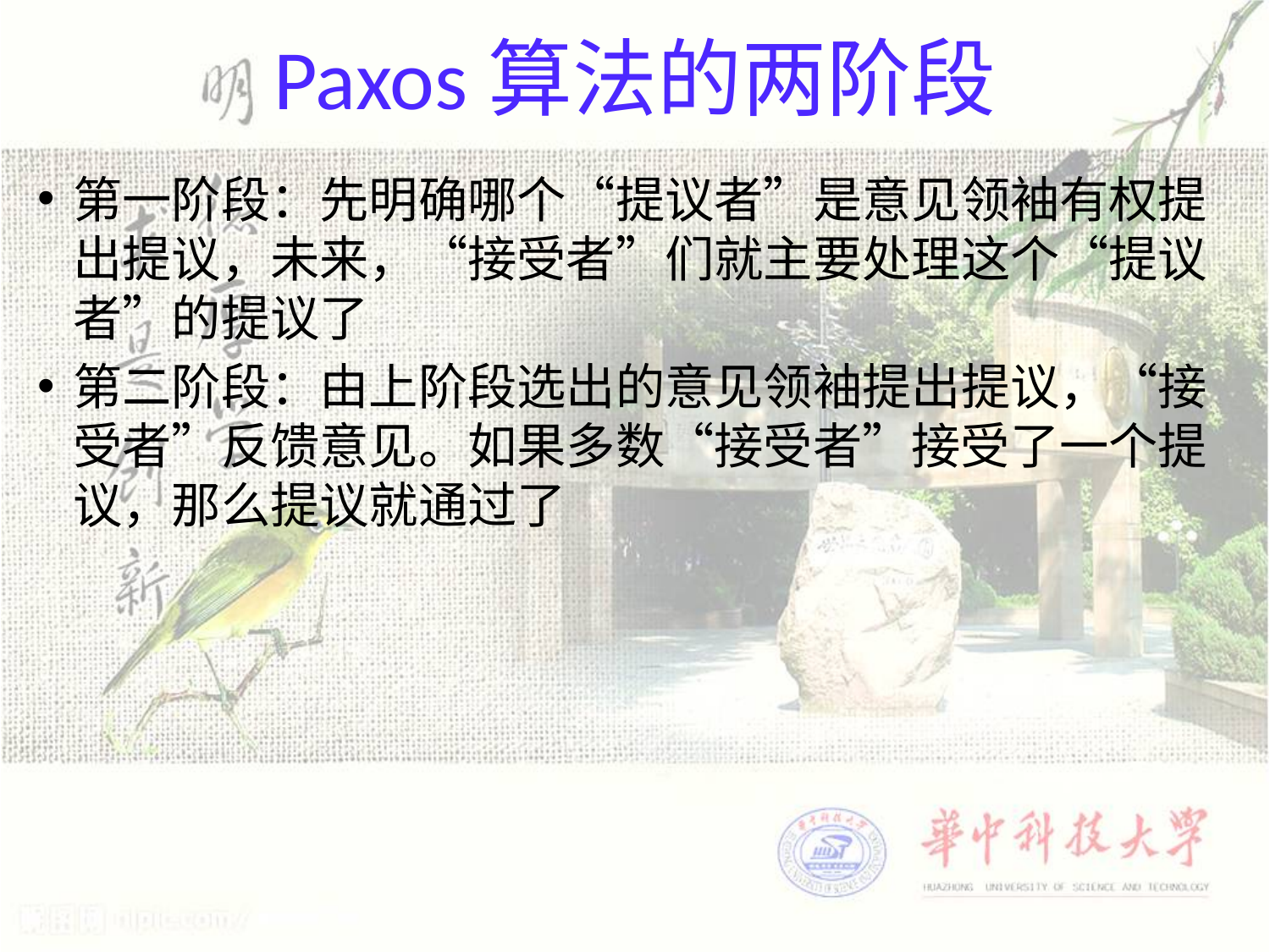

# Paxos算法的两阶段
第一阶段：先明确哪个“提议者”是意见领袖有权提出提议，未来，“接受者”们就主要处理这个“提议者”的提议了
第二阶段：由上阶段选出的意见领袖提出提议，“接受者”反馈意见。如果多数“接受者”接受了一个提议，那么提议就通过了